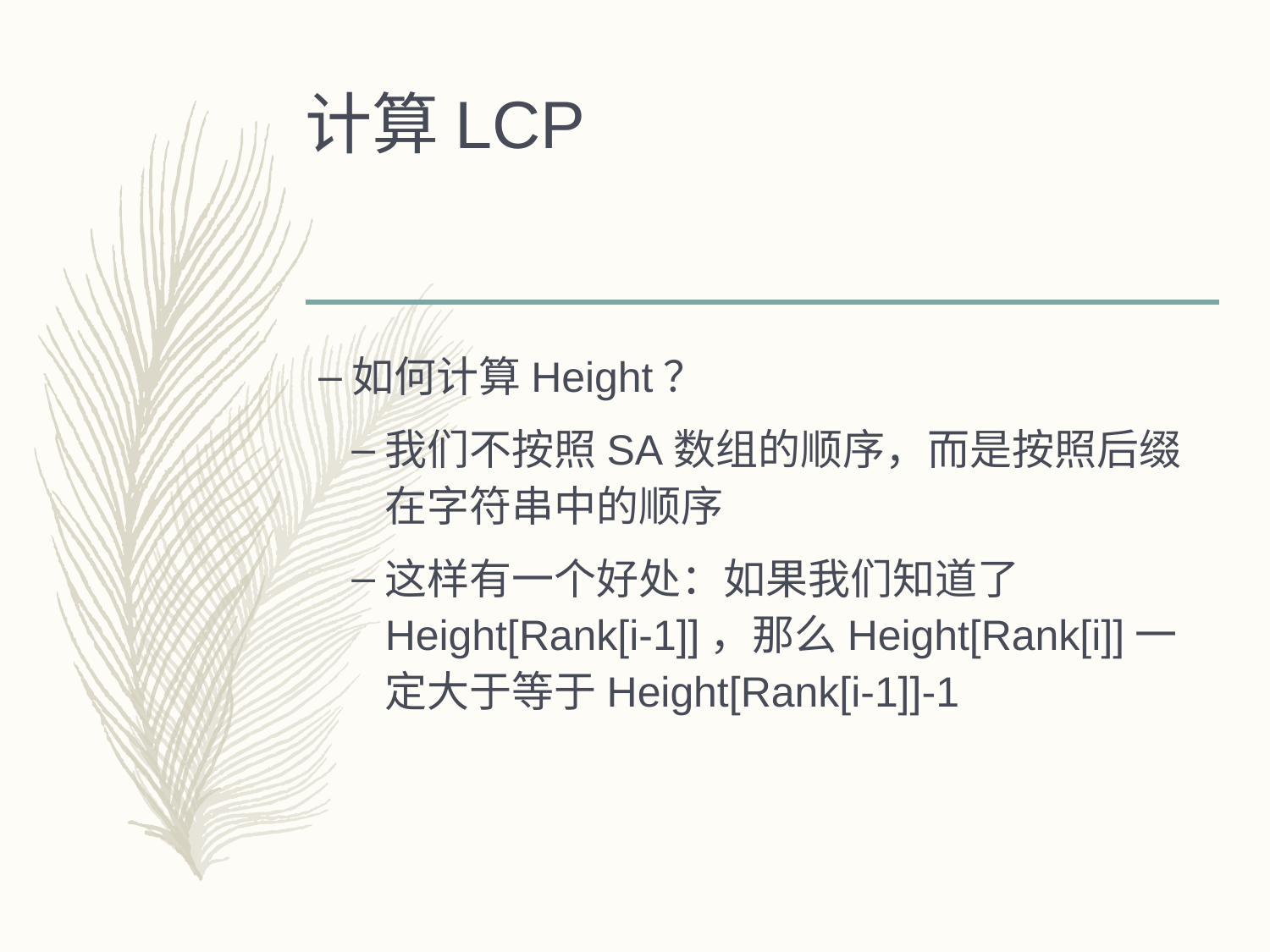

# 计算LCP
如何计算Height？
我们不按照SA数组的顺序，而是按照后缀在字符串中的顺序
这样有一个好处：如果我们知道了Height[Rank[i-1]]，那么Height[Rank[i]]一定大于等于Height[Rank[i-1]]-1